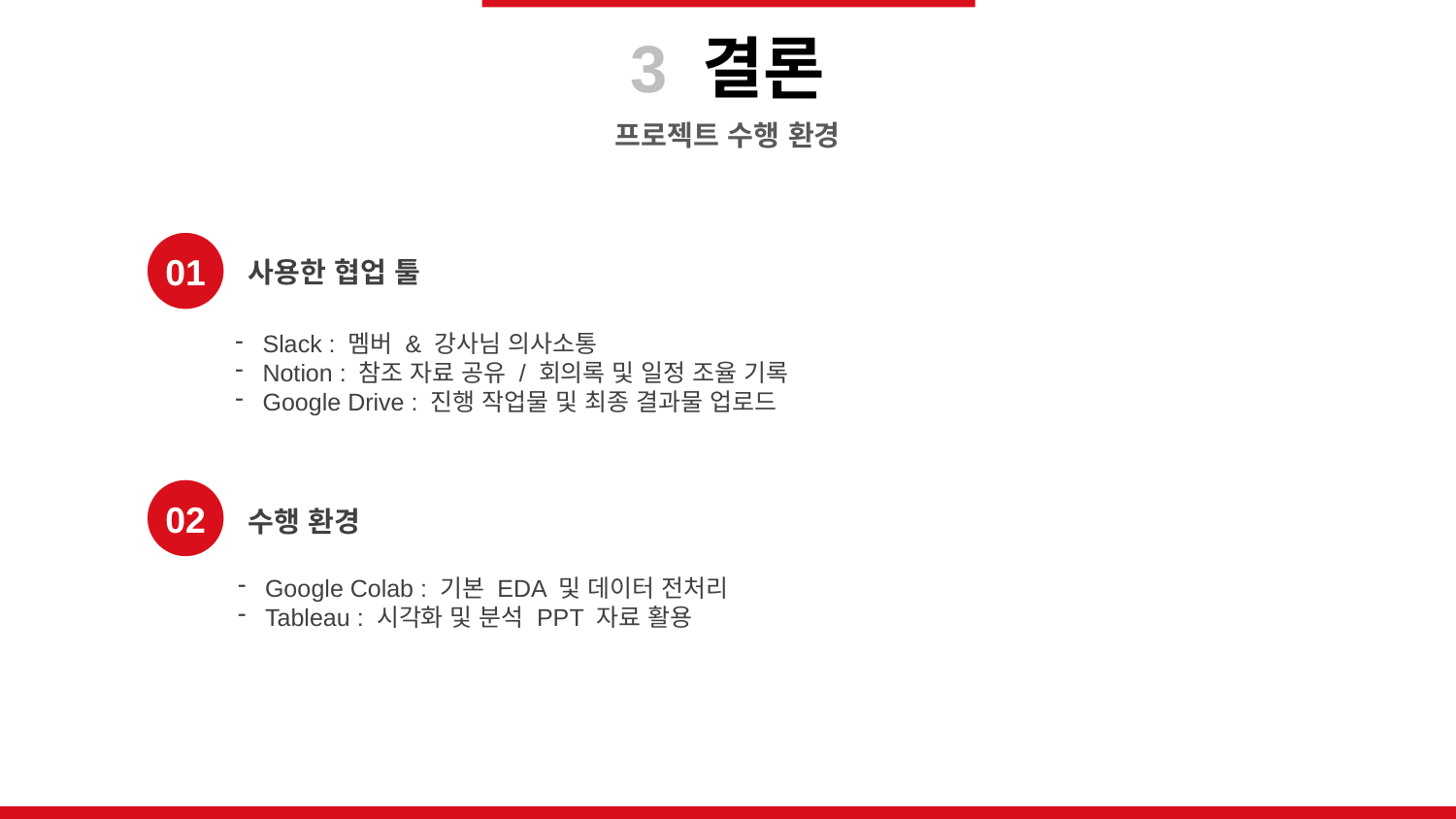

3 결론
프로젝트 수행 환경

01
사용한 협업 툴
Slack : 멤버 & 강사님 의사소통
Notion : 참조 자료 공유 / 회의록 및 일정 조율 기록
Google Drive : 진행 작업물 및 최종 결과물 업로드

02
수행 환경
Google Colab : 기본 EDA 및 데이터 전처리
Tableau : 시각화 및 분석 PPT 자료 활용